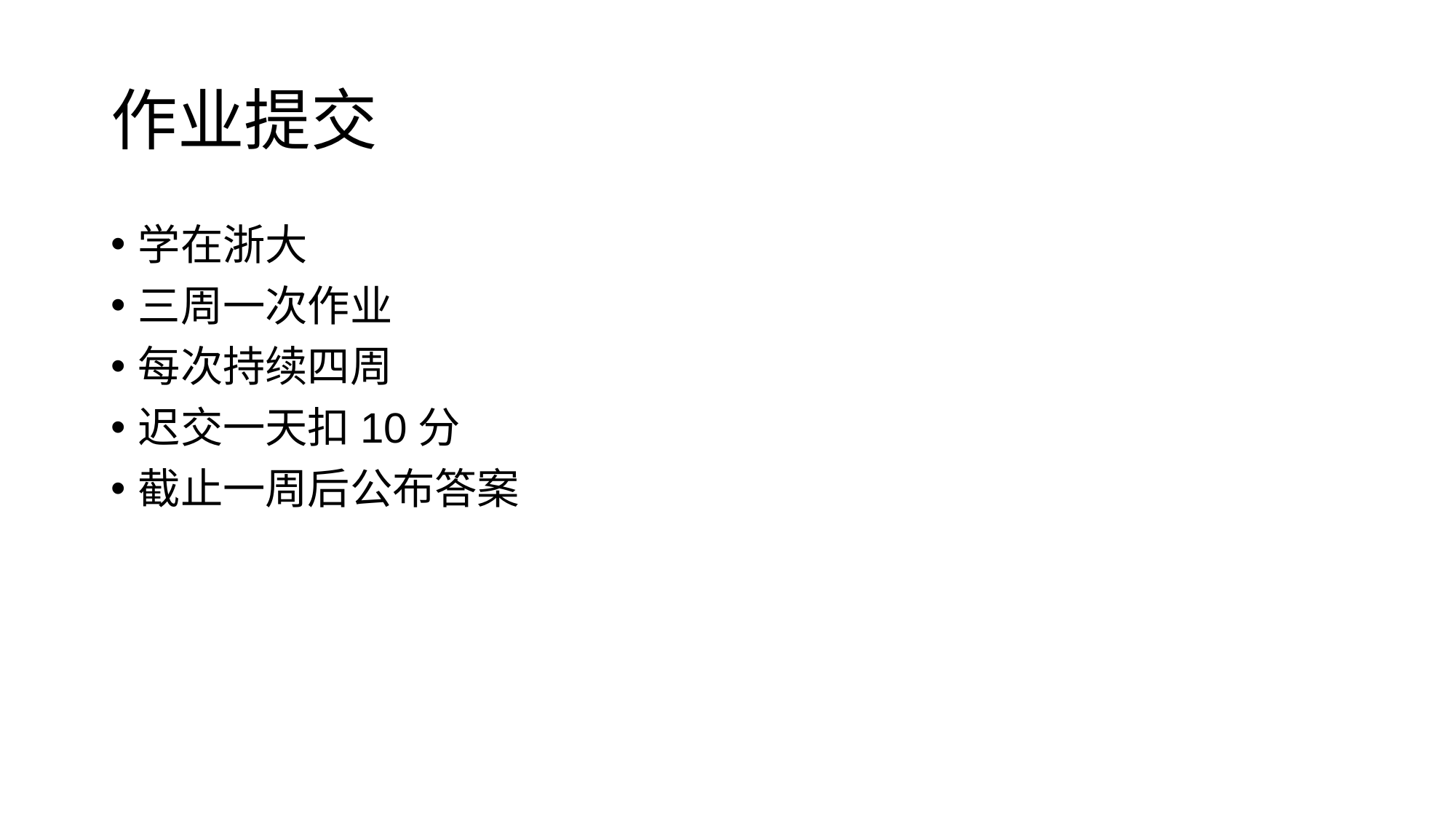

# 作业提交
学在浙大
三周一次作业
每次持续四周
迟交一天扣10分
截止一周后公布答案